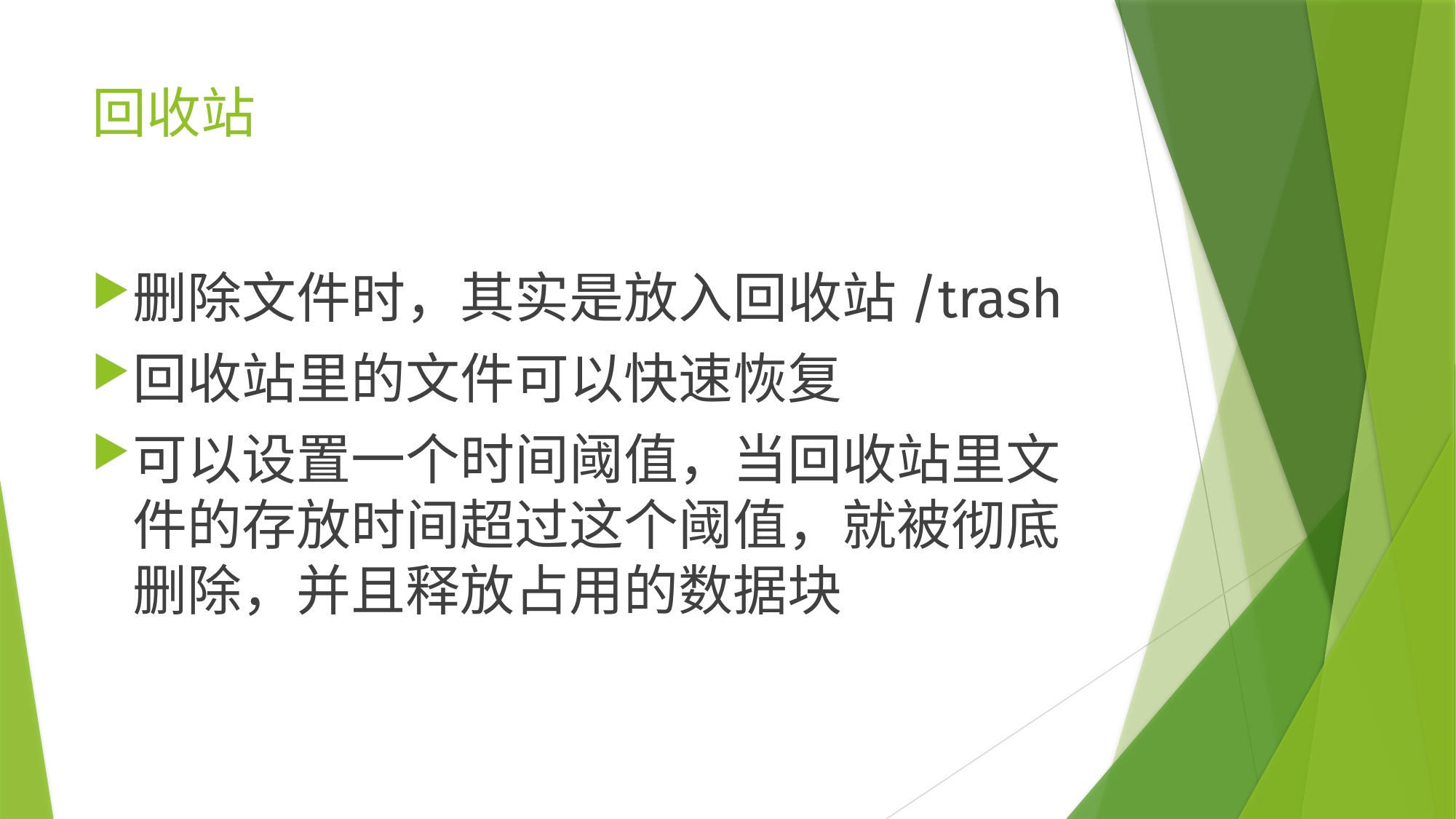

# 回收站
删除文件时，其实是放入回收站/trash
回收站里的文件可以快速恢复
可以设置一个时间阈值，当回收站里文件的存放时间超过这个阈值，就被彻底删除，并且释放占用的数据块